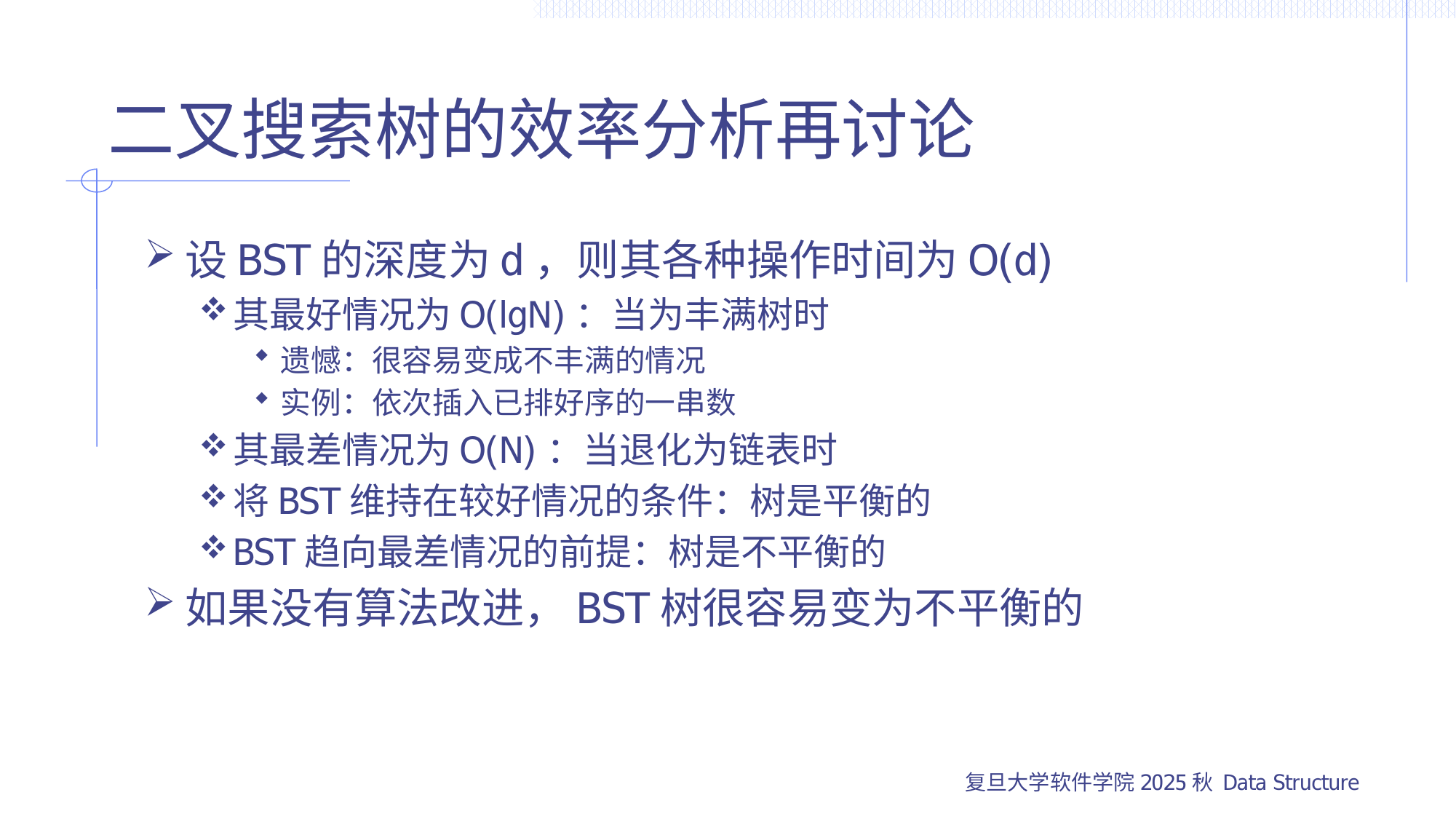

# 二叉搜索树的效率分析再讨论
设BST的深度为d，则其各种操作时间为O(d)
其最好情况为O(lgN)：当为丰满树时
遗憾：很容易变成不丰满的情况
实例：依次插入已排好序的一串数
其最差情况为O(N)：当退化为链表时
将BST维持在较好情况的条件：树是平衡的
BST趋向最差情况的前提：树是不平衡的
如果没有算法改进，BST树很容易变为不平衡的